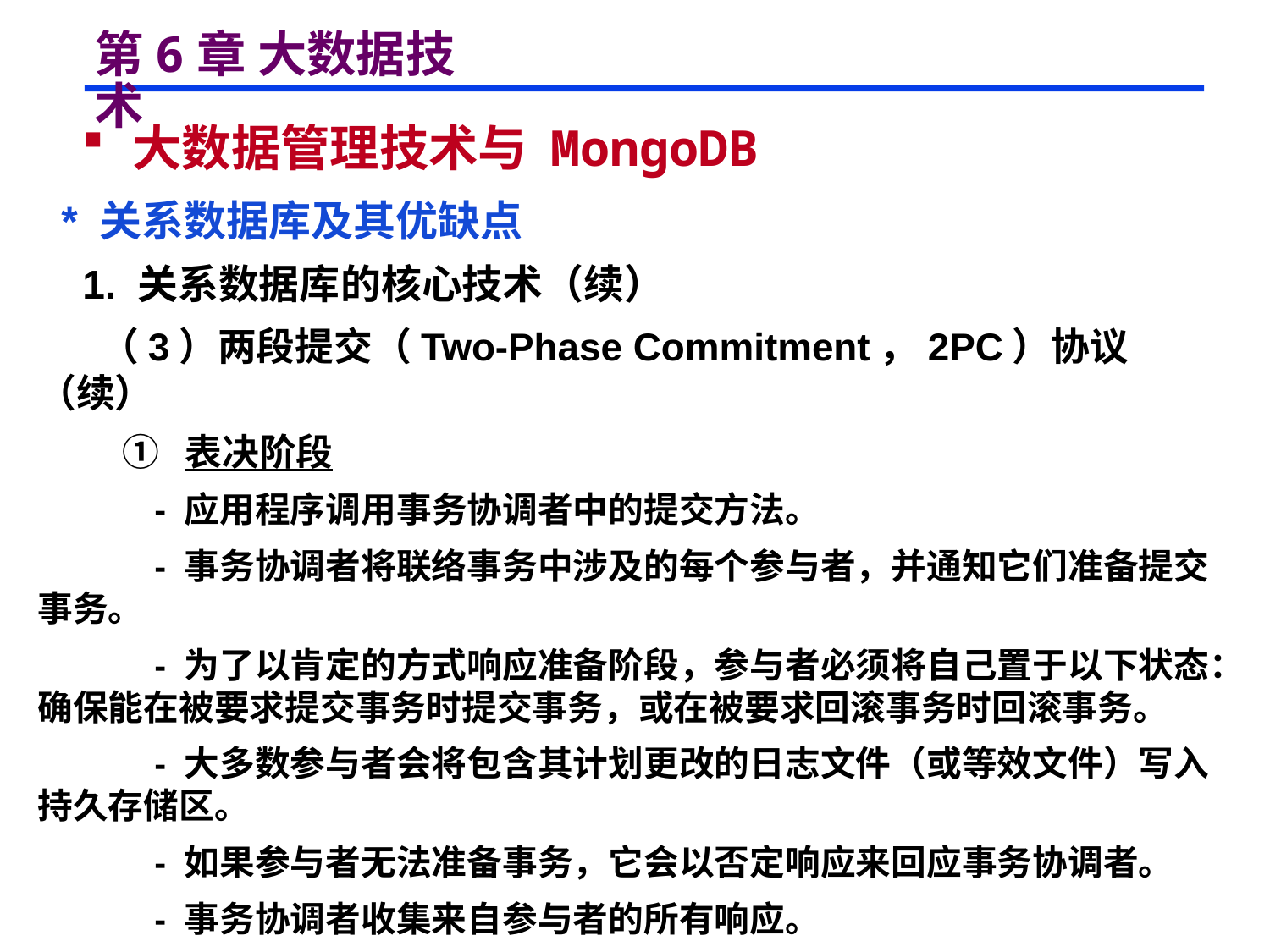

# 第6章 大数据技术
 大数据管理技术与 MongoDB
  * 关系数据库及其优缺点
    1. 关系数据库的核心技术（续）
      （3）两段提交（Two-Phase Commitment，2PC）协议（续）
          ①  表决阶段
            - 应用程序调用事务协调者中的提交方法。
            - 事务协调者将联络事务中涉及的每个参与者，并通知它们准备提交事务。
            - 为了以肯定的方式响应准备阶段，参与者必须将自己置于以下状态：确保能在被要求提交事务时提交事务，或在被要求回滚事务时回滚事务。
            - 大多数参与者会将包含其计划更改的日志文件（或等效文件）写入持久存储区。
            - 如果参与者无法准备事务，它会以否定响应来回应事务协调者。
            - 事务协调者收集来自参与者的所有响应。